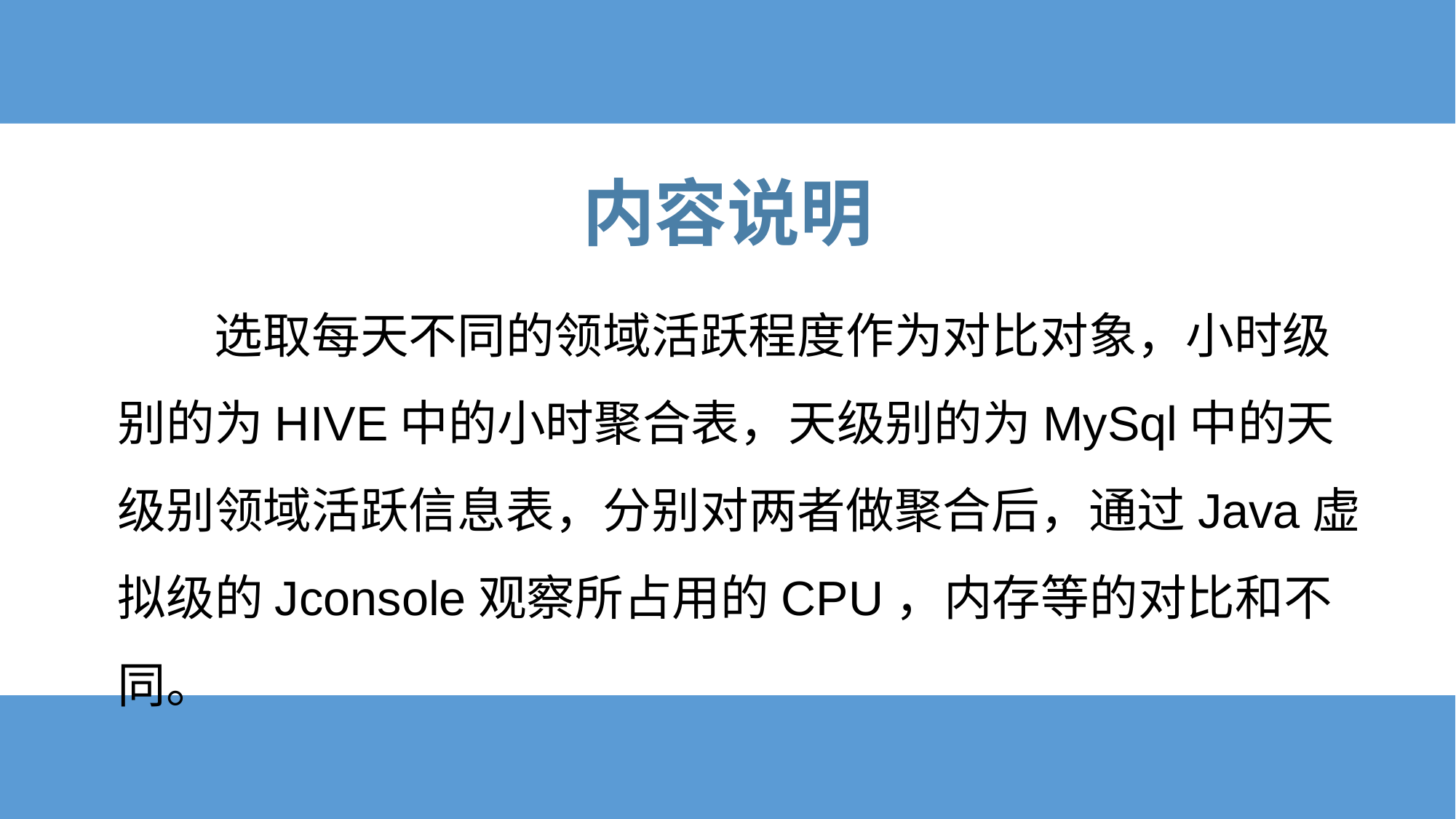

内容说明
选取每天不同的领域活跃程度作为对比对象，小时级别的为HIVE中的小时聚合表，天级别的为MySql中的天级别领域活跃信息表，分别对两者做聚合后，通过Java虚拟级的Jconsole观察所占用的CPU，内存等的对比和不同。